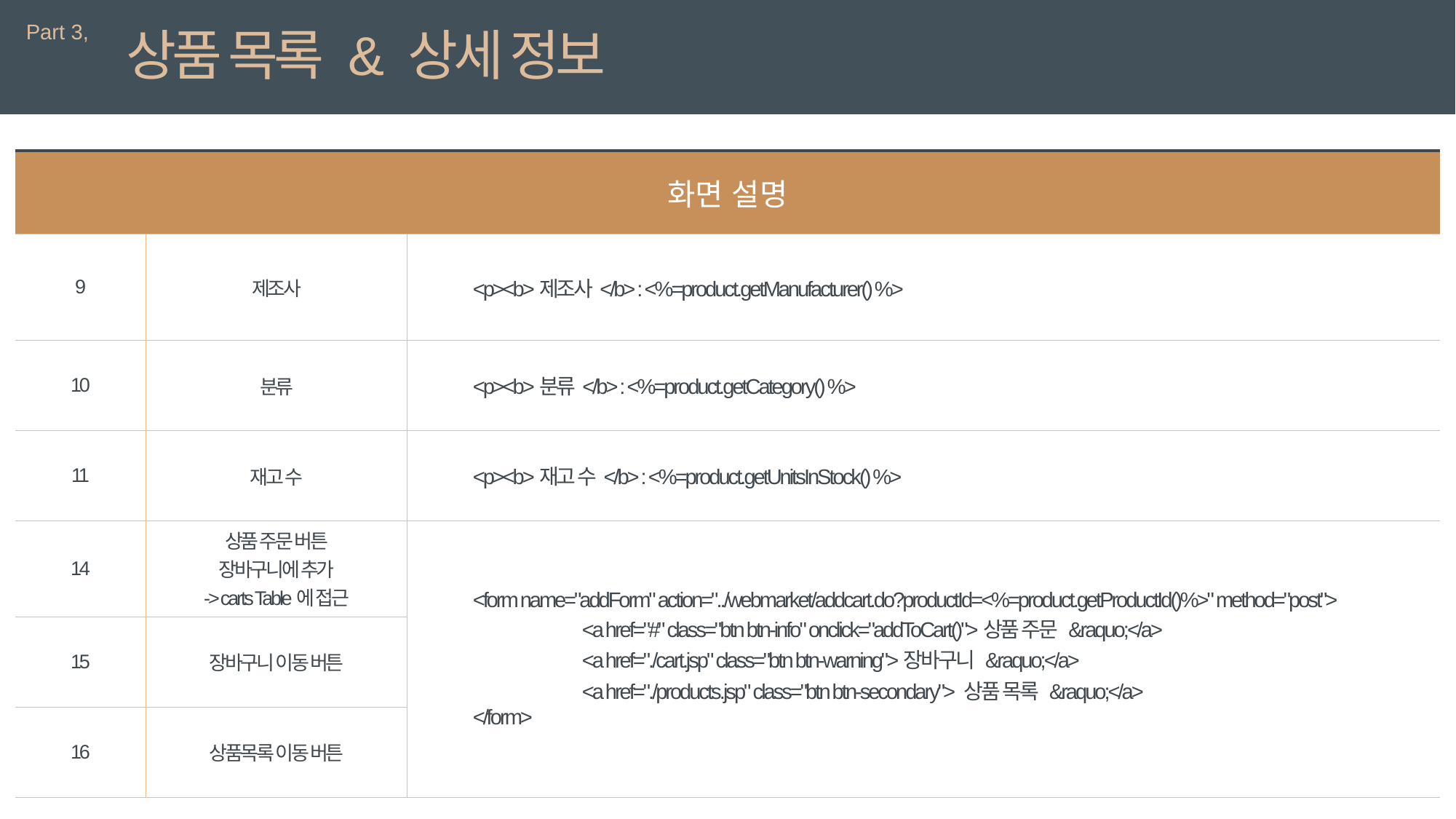

Part 3,
상품 목록 & 상세 정보
| 화면 설명 |  | 상세 설명 |
| --- | --- | --- |
| 9 | 제조사 | <p><b>제조사</b> : <%=product.getManufacturer() %> |
| 10 | 분류 | <p><b>분류</b> : <%=product.getCategory() %> |
| 11 | 재고 수 | <p><b>재고 수</b> : <%=product.getUnitsInStock() %> |
| 14 | 상품 주문 버튼 장바구니에 추가 -> carts Table에 접근 | <form name="addForm" action="../webmarket/addcart.do?productId=<%=product.getProductId()%>" method="post"> <a href="#" class="btn btn-info" onclick="addToCart()">상품 주문 &raquo;</a> <a href="./cart.jsp" class="btn btn-warning">장바구니 &raquo;</a> <a href="./products.jsp" class="btn btn-secondary"> 상품 목록 &raquo;</a> </form> |
| 15 | 장바구니 이동 버튼 |  |
| 16 | 상품목록 이동 버튼 |  |